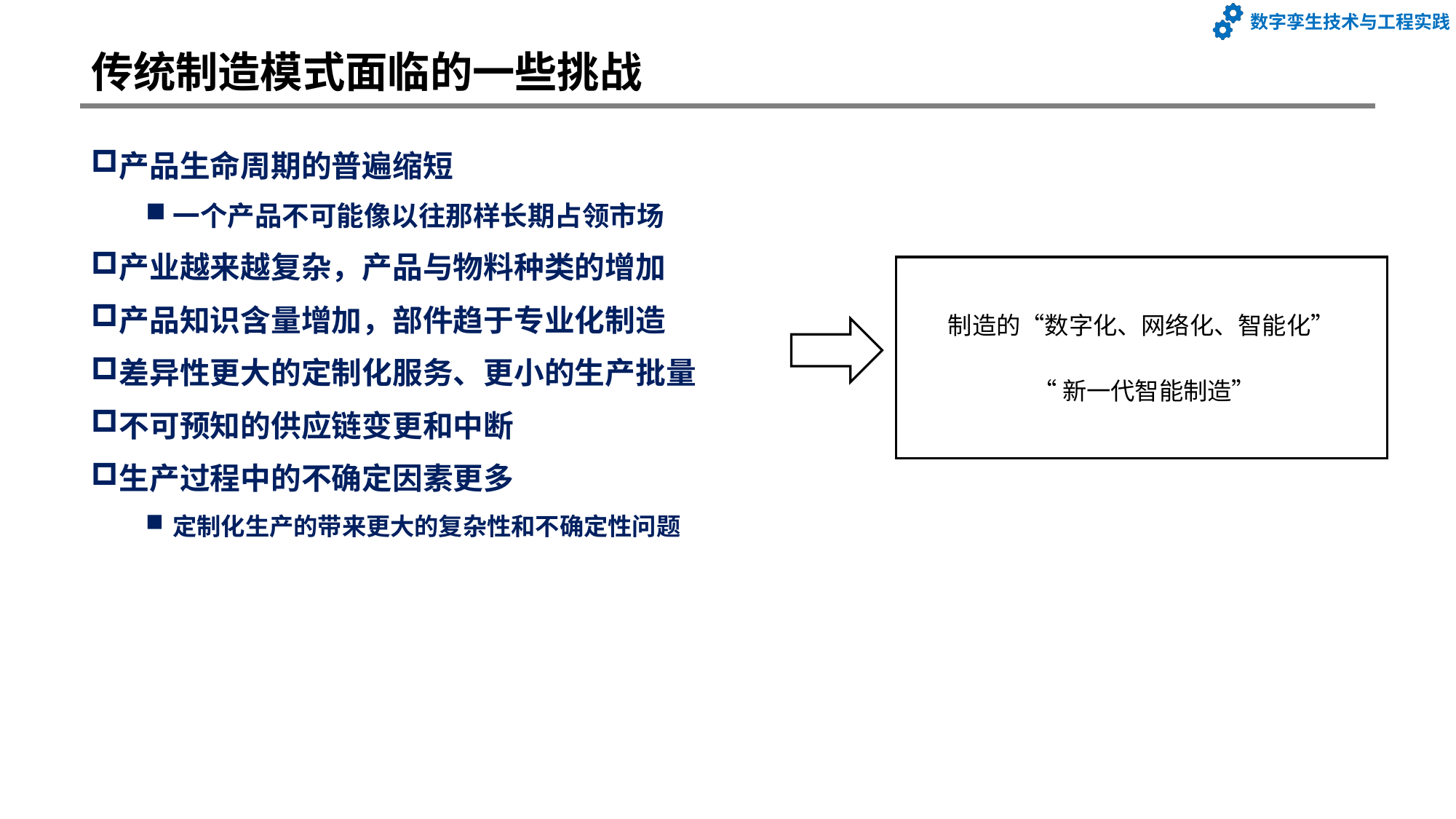

# 传统制造模式面临的一些挑战
产品生命周期的普遍缩短
一个产品不可能像以往那样长期占领市场
产业越来越复杂，产品与物料种类的增加
产品知识含量增加，部件趋于专业化制造
差异性更大的定制化服务、更小的生产批量
不可预知的供应链变更和中断
生产过程中的不确定因素更多
定制化生产的带来更大的复杂性和不确定性问题
制造的“数字化、网络化、智能化”
 “新一代智能制造”

2